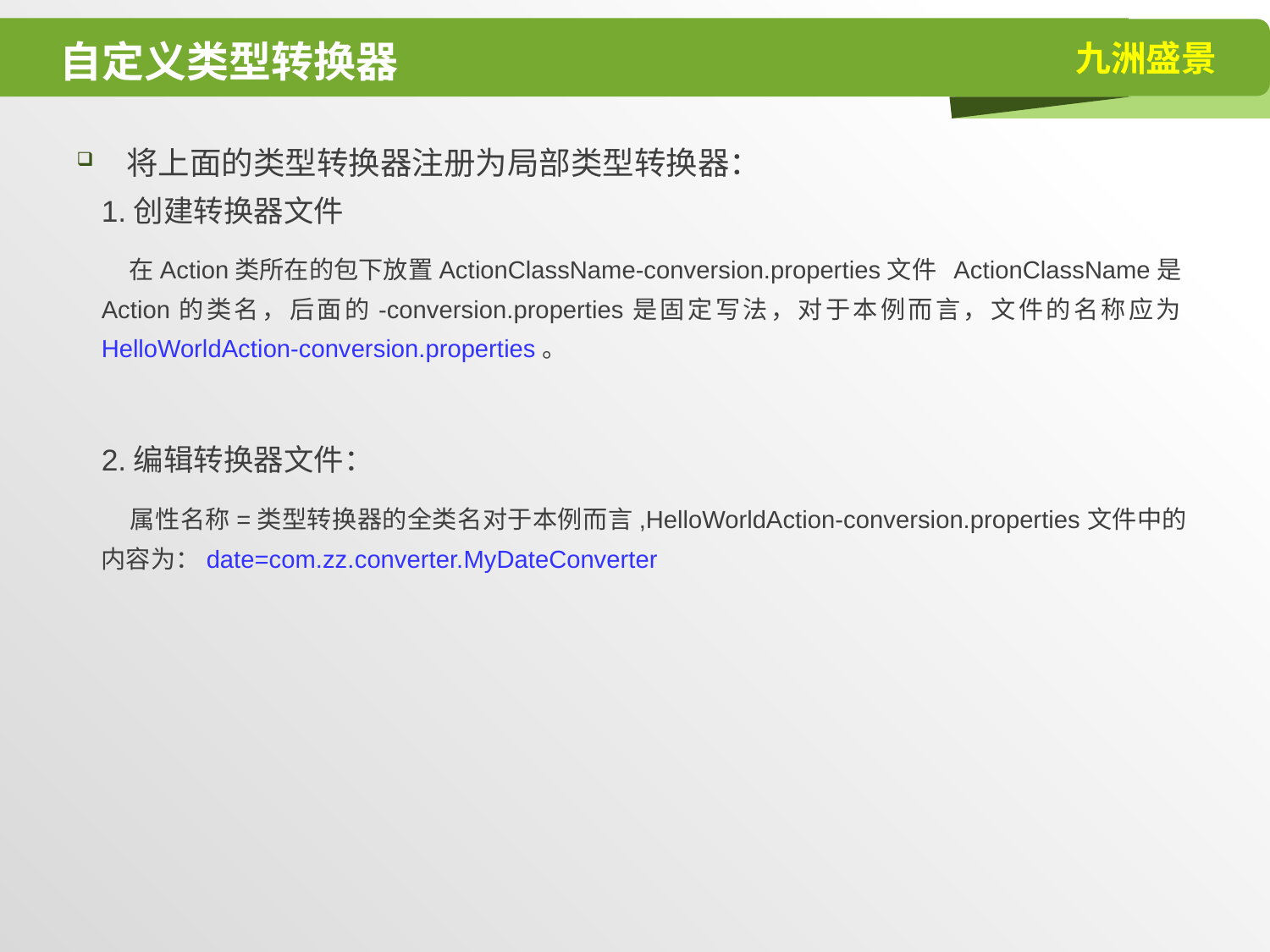

# 自定义类型转换器
将上面的类型转换器注册为局部类型转换器：
1.创建转换器文件
   在Action类所在的包下放置ActionClassName-conversion.properties文件  ActionClassName是Action的类名，后面的-conversion.properties是固定写法，对于本例而言，文件的名称应为HelloWorldAction-conversion.properties。

2.编辑转换器文件：
   属性名称=类型转换器的全类名对于本例而言,HelloWorldAction-conversion.properties文件中的内容为：date=com.zz.converter.MyDateConverter